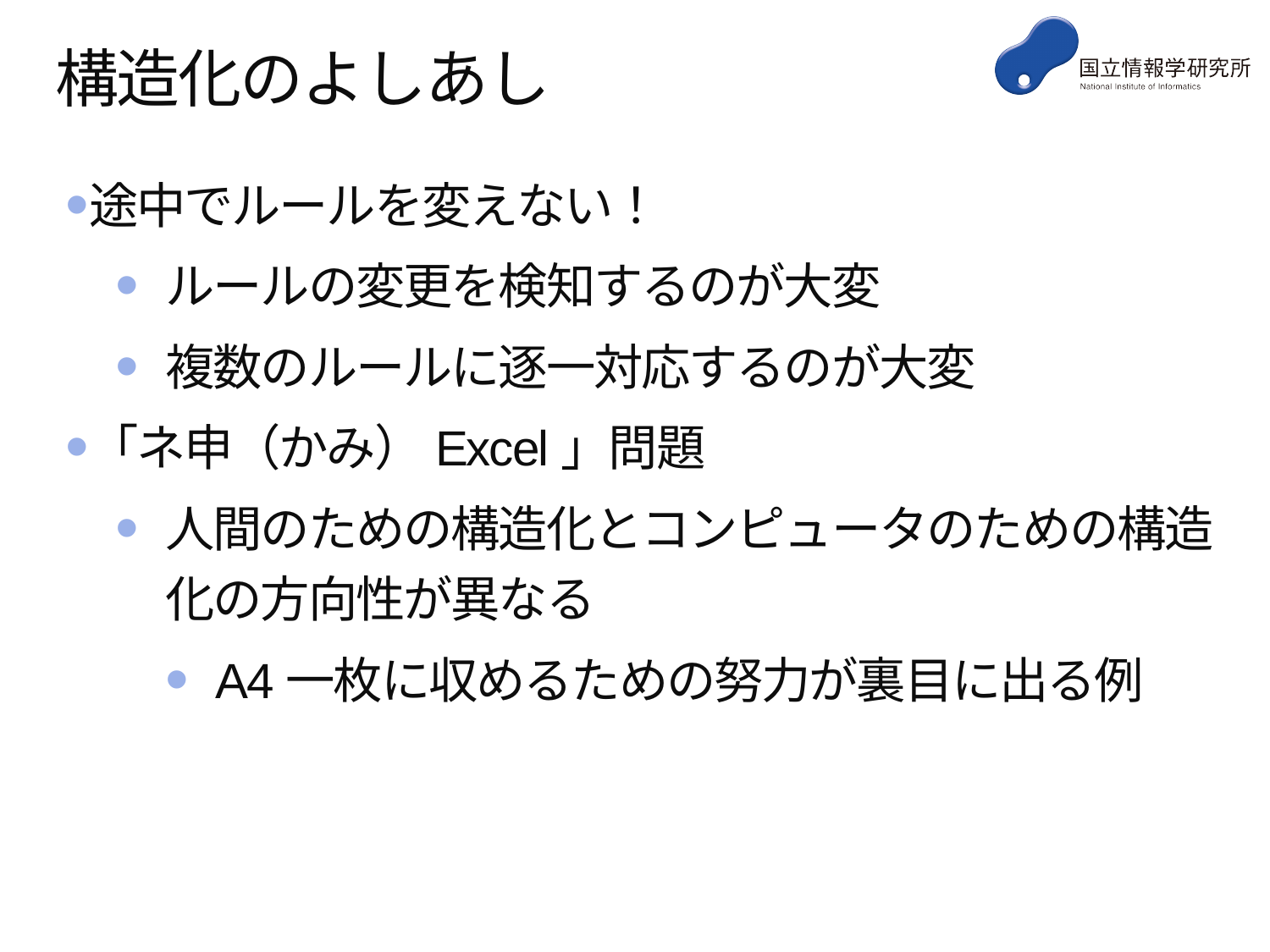

# 構造化のよしあし
途中でルールを変えない！
ルールの変更を検知するのが大変
複数のルールに逐一対応するのが大変
「ネ申（かみ）Excel」問題
人間のための構造化とコンピュータのための構造化の方向性が異なる
A4一枚に収めるための努力が裏目に出る例